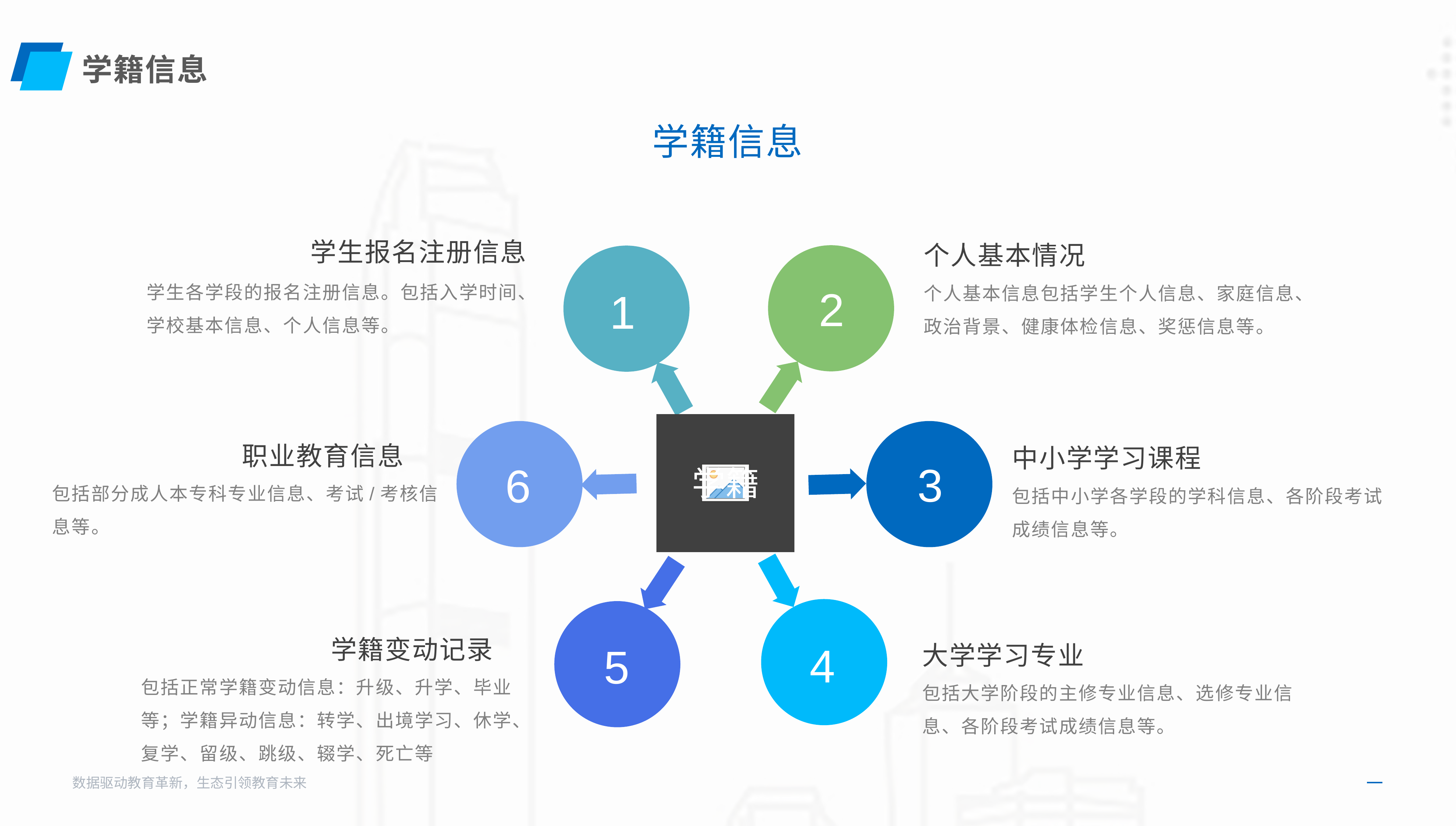

学籍信息
学籍信息
学生报名注册信息

个人基本情况

学生各学段的报名注册信息。包括入学时间、学校基本信息、个人信息等。
个人基本信息包括学生个人信息、家庭信息、政治背景、健康体检信息、奖惩信息等。
2
1

职业教育信息
中小学学习课程

3
6
学籍
包括部分成人本专科专业信息、考试/考核信息等。
包括中小学各学段的学科信息、各阶段考试成绩信息等。
学籍变动记录

大学学习专业
4
5
包括正常学籍变动信息：升级、升学、毕业等；学籍异动信息：转学、出境学习、休学、复学、留级、跳级、辍学、死亡等
包括大学阶段的主修专业信息、选修专业信息、各阶段考试成绩信息等。